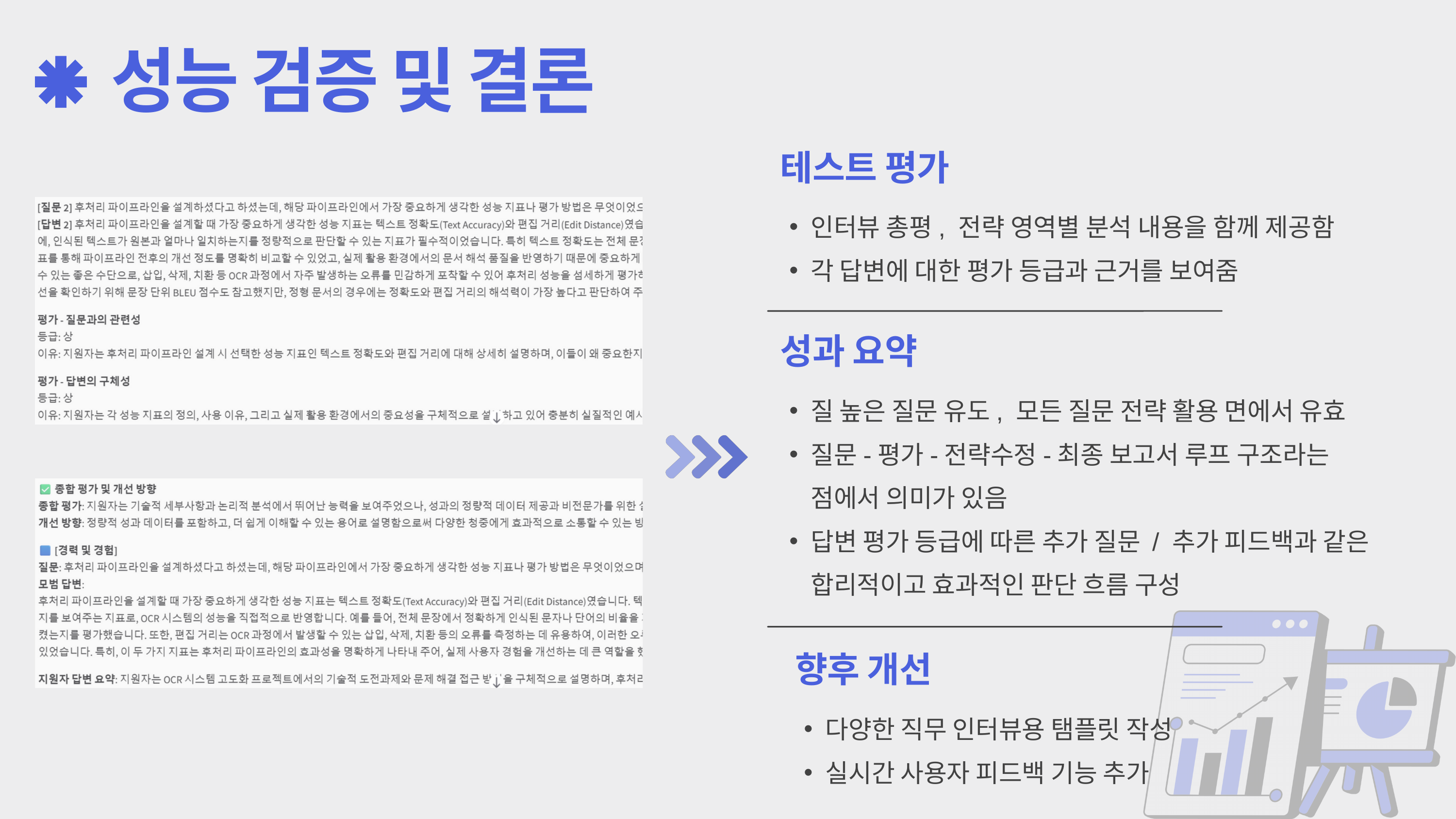

성능 검증 및 결론

테스트 평가

인터뷰 총평, 전략 영역별 분석 내용을 함께 제공함
각 답변에 대한 평가 등급과 근거를 보여줌

성과 요약
질 높은 질문 유도, 모든 질문 전략 활용 면에서 유효
질문-평가-전략수정-최종 보고서 루프 구조라는 점에서 의미가 있음
답변 평가 등급에 따른 추가 질문 / 추가 피드백과 같은 합리적이고 효과적인 판단 흐름 구성

향후 개선
다양한 직무 인터뷰용 탬플릿 작성
실시간 사용자 피드백 기능 추가